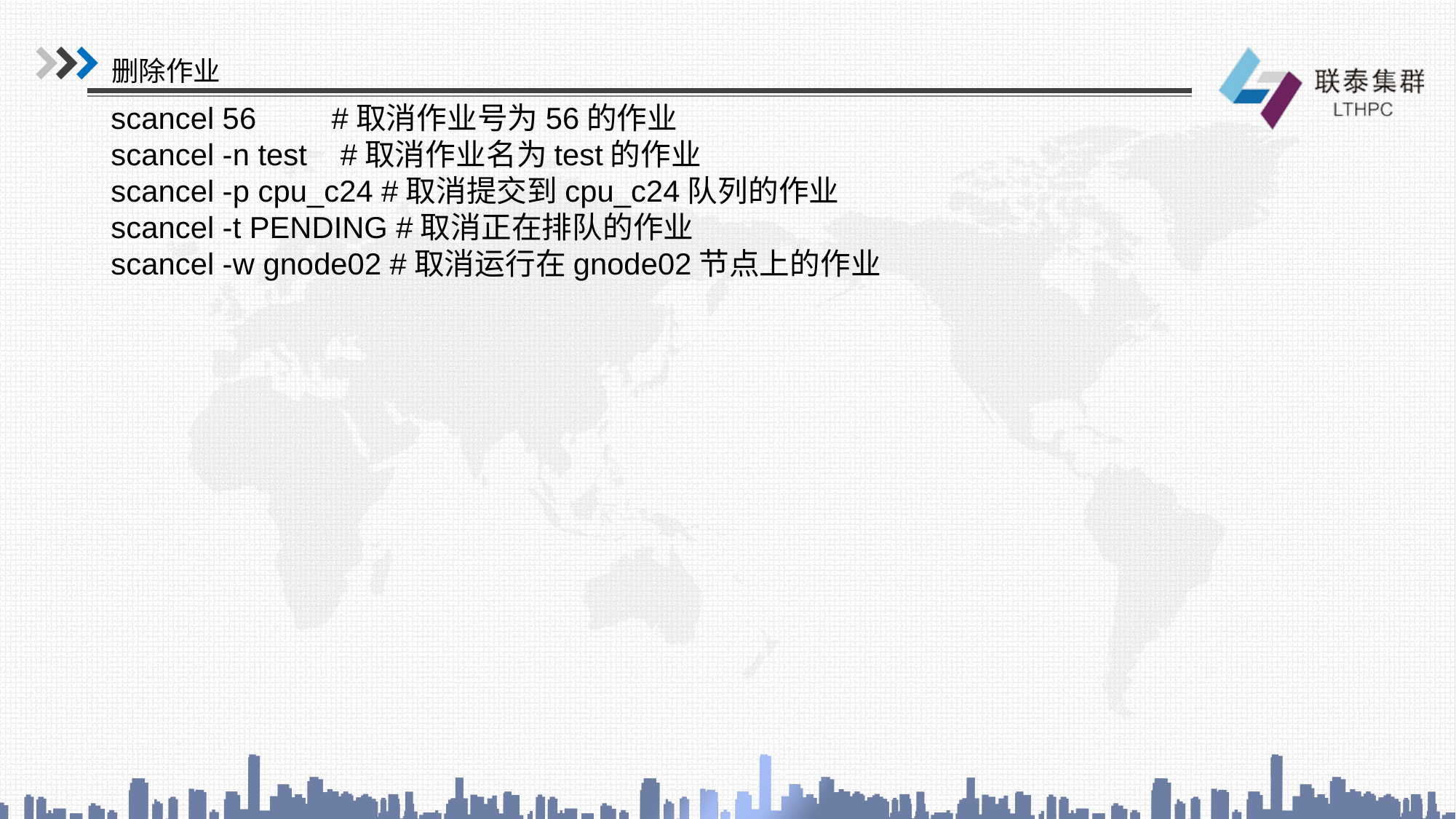

删除作业
scancel 56         #取消作业号为56的作业
scancel -n test    #取消作业名为test的作业
scancel -p cpu_c24 #取消提交到cpu_c24队列的作业
scancel -t PENDING #取消正在排队的作业
scancel -w gnode02 #取消运行在gnode02节点上的作业